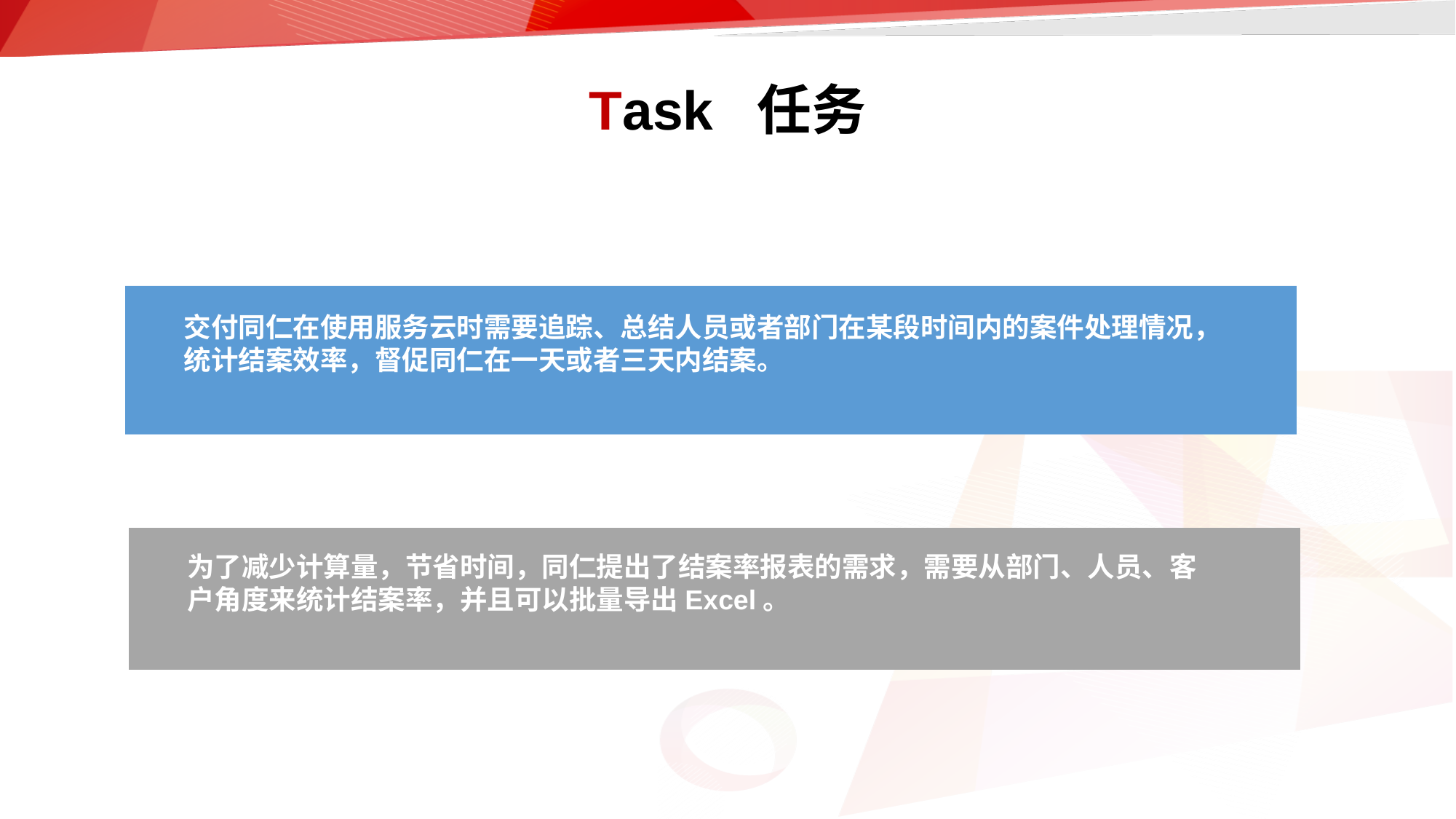

# Task  任务

交付同仁在使用服务云时需要追踪、总结人员或者部门在某段时间内的案件处理情况，统计结案效率，督促同仁在一天或者三天内结案。

为了减少计算量，节省时间，同仁提出了结案率报表的需求，需要从部门、人员、客户角度来统计结案率，并且可以批量导出Excel。